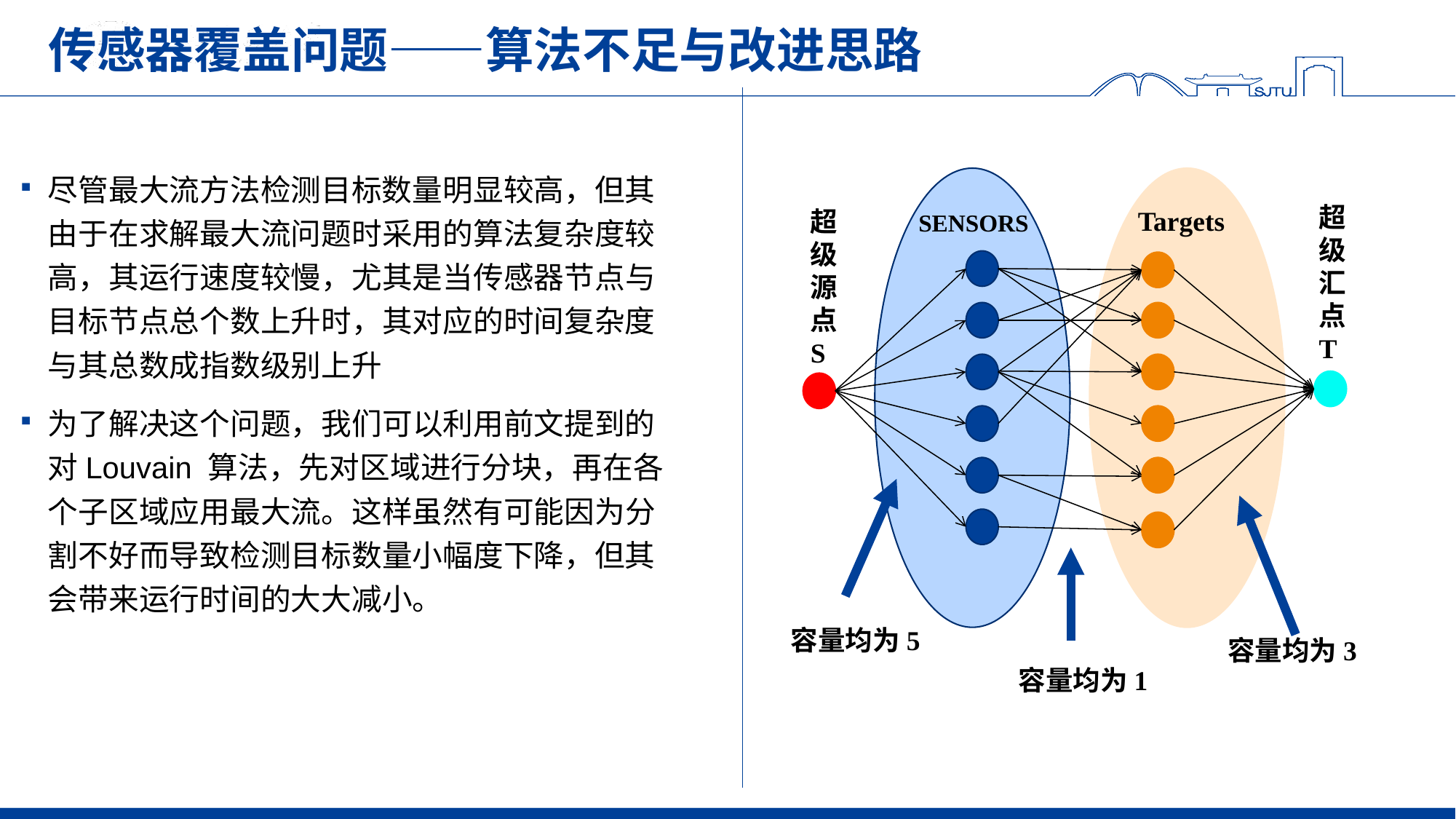

# 传感器覆盖问题——算法不足与改进思路

尽管最大流方法检测目标数量明显较高，但其由于在求解最大流问题时采用的算法复杂度较高，其运行速度较慢，尤其是当传感器节点与目标节点总个数上升时，其对应的时间复杂度与其总数成指数级别上升
为了解决这个问题，我们可以利用前文提到的对Louvain 算法，先对区域进行分块，再在各个子区域应用最大流。这样虽然有可能因为分割不好而导致检测目标数量小幅度下降，但其会带来运行时间的大大减小。

超级汇点T
Targets
超级源点S
SENSORS

容量均为5
容量均为3
容量均为1